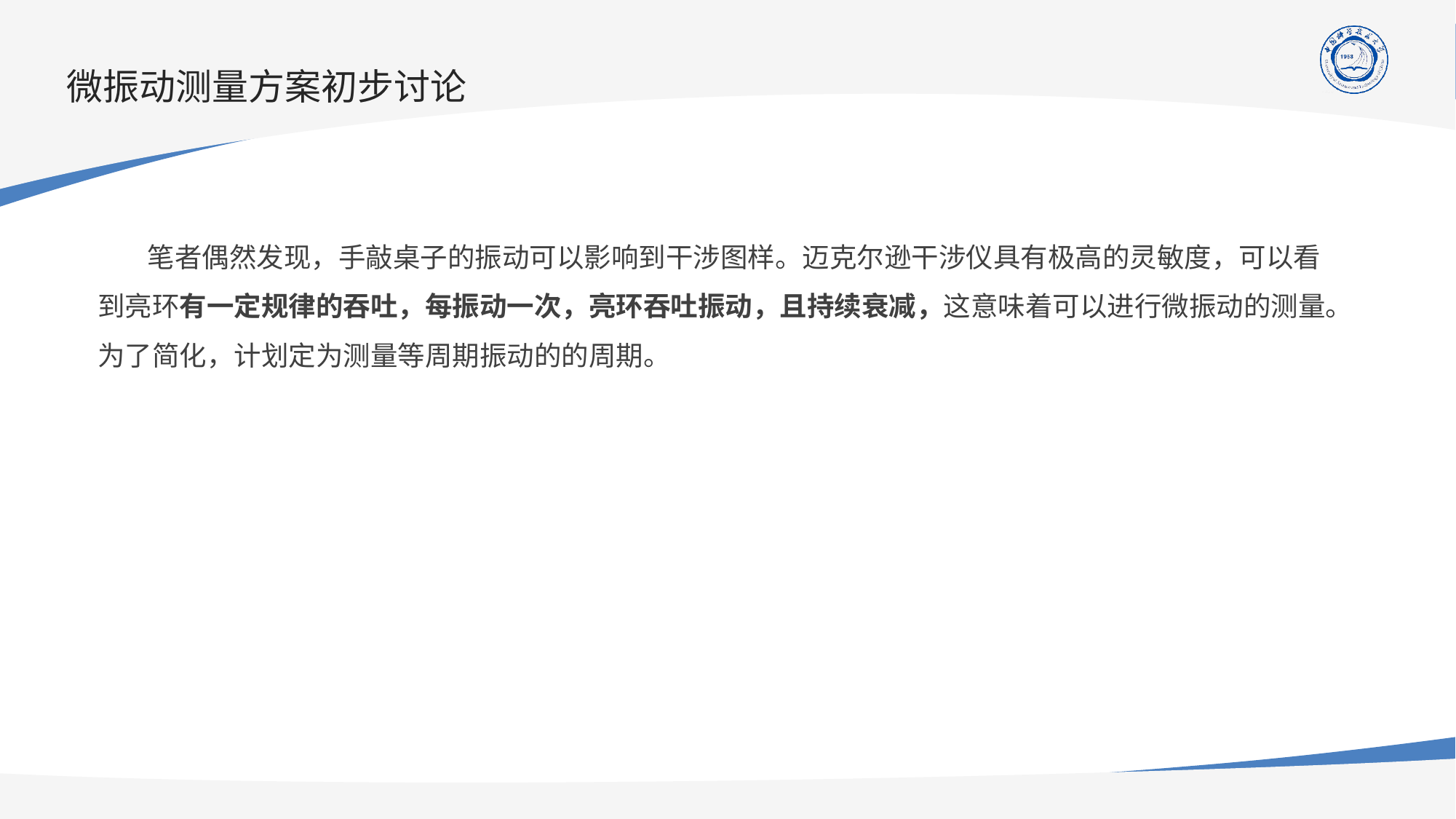

# 微振动测量方案初步讨论
       笔者偶然发现，手敲桌子的振动可以影响到干涉图样。迈克尔逊干涉仪具有极高的灵敏度，可以看到亮环有一定规律的吞吐，每振动一次，亮环吞吐振动，且持续衰减，这意味着可以进行微振动的测量。为了简化，计划定为测量等周期振动的的周期。